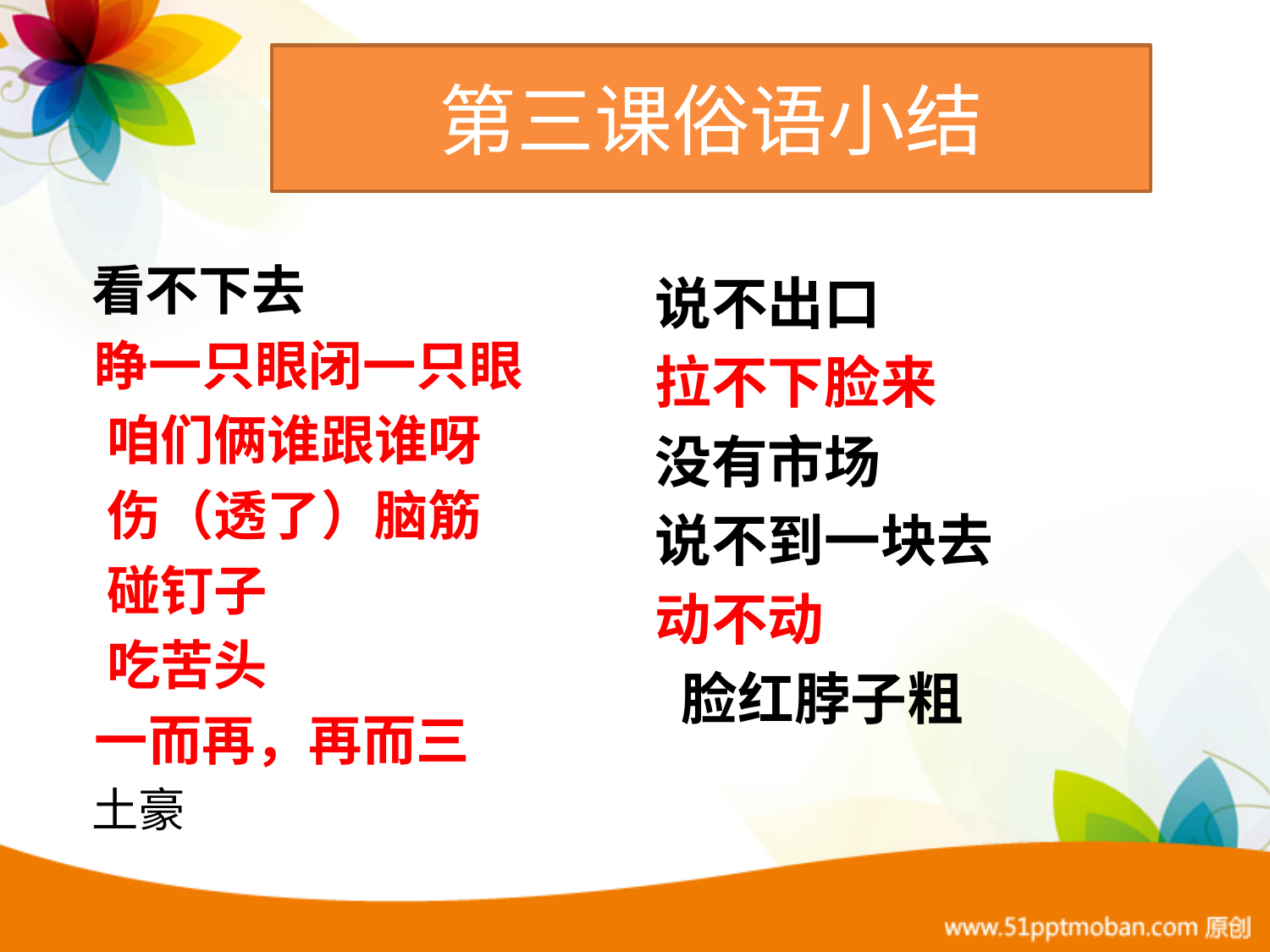

# 第三课俗语小结

 看不下去
 睁一只眼闭一只眼
  咱们俩谁跟谁呀
  伤（透了）脑筋
  碰钉子
  吃苦头
 一而再，再而三
 土豪

说不出口
拉不下脸来
没有市场
说不到一块去
动不动
 脸红脖子粗